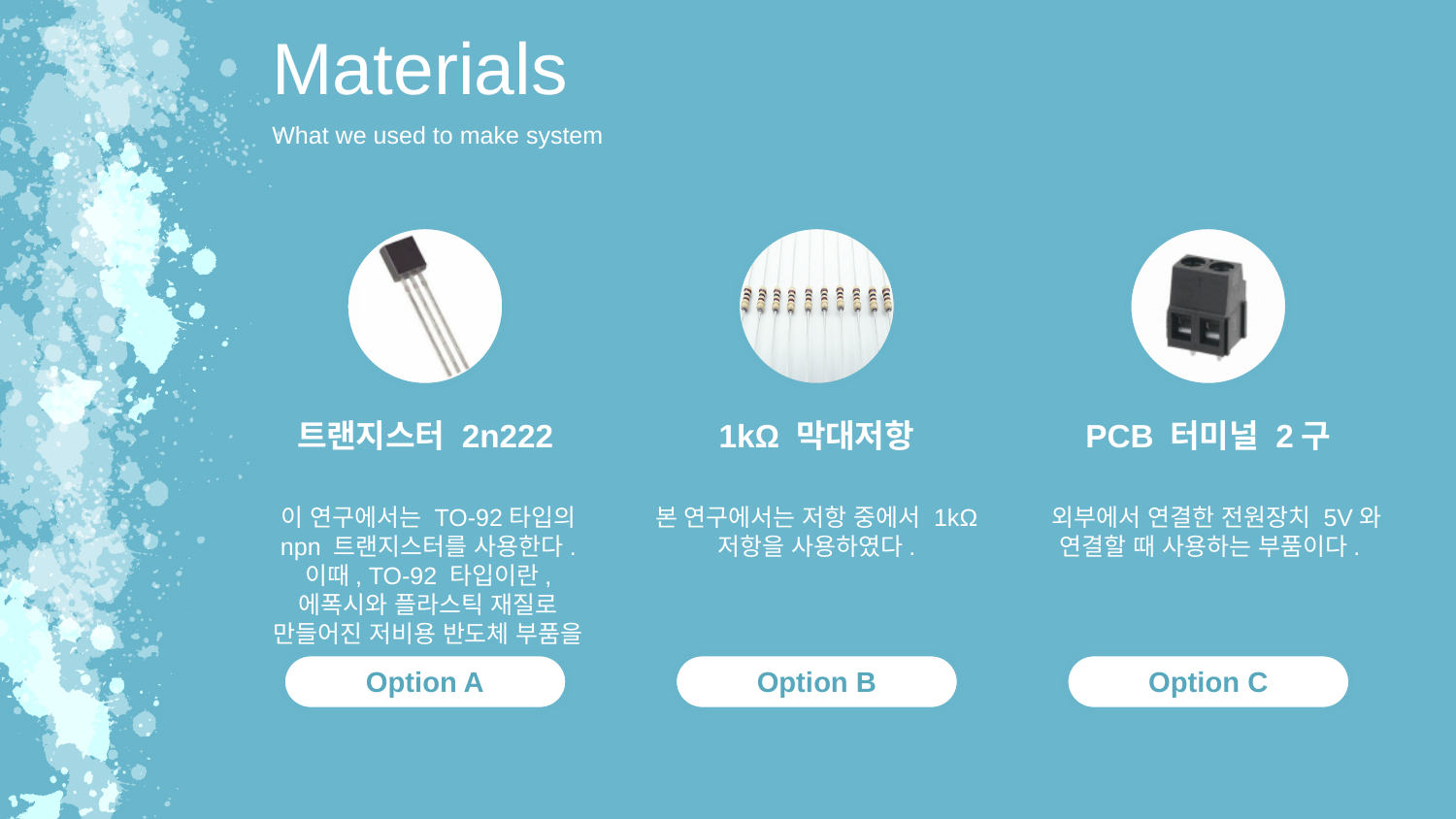

Materials
What we used to make system

트랜지스터 2n222
이 연구에서는 TO-92타입의 npn 트랜지스터를 사용한다. 이때, TO-92 타입이란, 에폭시와 플라스틱 재질로 만들어진 저비용 반도체 부품을 뜻한다.
1kΩ 막대저항
본 연구에서는 저항 중에서 1kΩ 저항을 사용하였다.
PCB 터미널 2구
외부에서 연결한 전원장치 5V와 연결할 때 사용하는 부품이다.

Option A
Option B
Option C